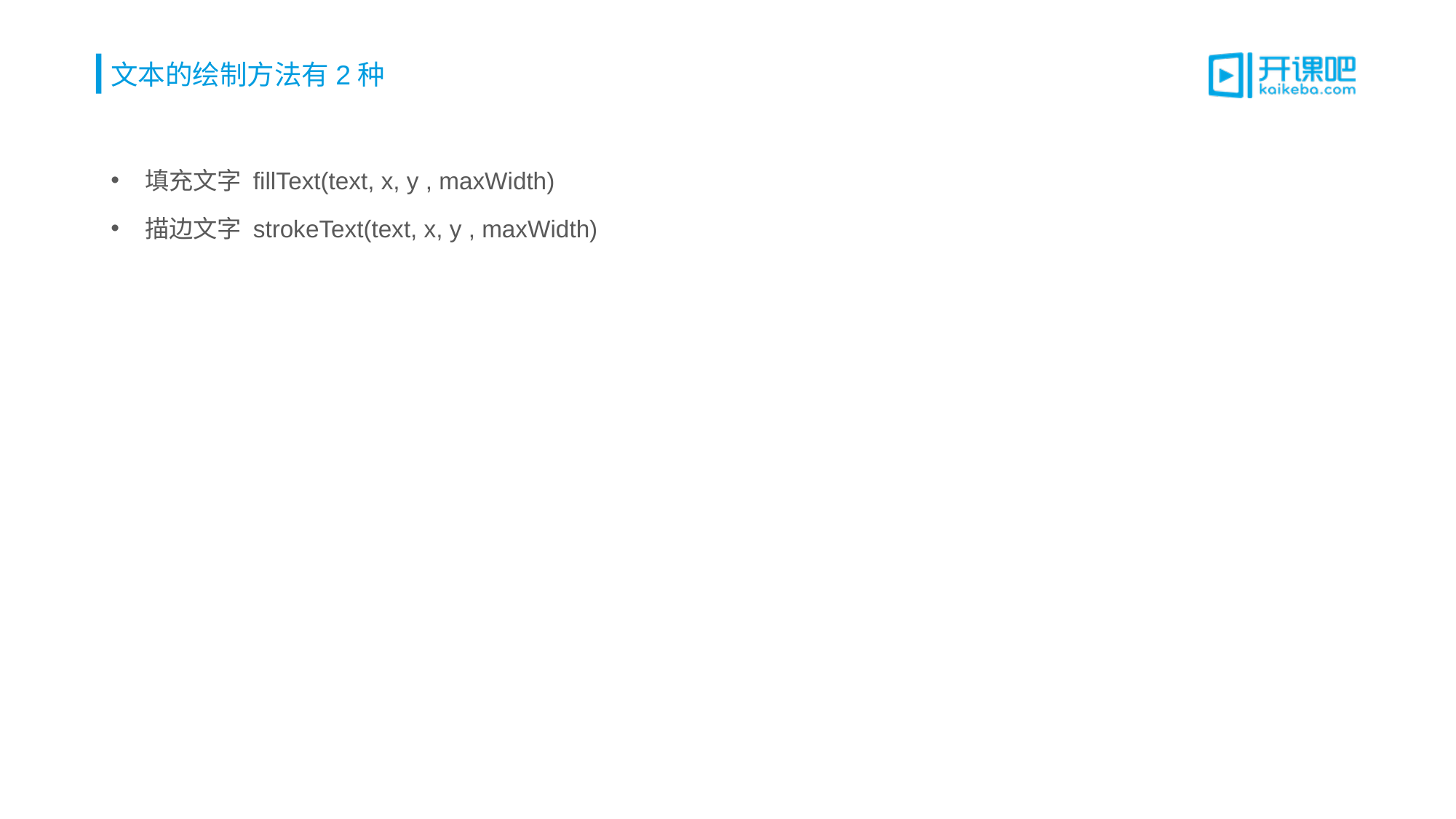

# 文本的绘制方法有2种
填充文字 fillText(text, x, y , maxWidth)
描边文字 strokeText(text, x, y , maxWidth)